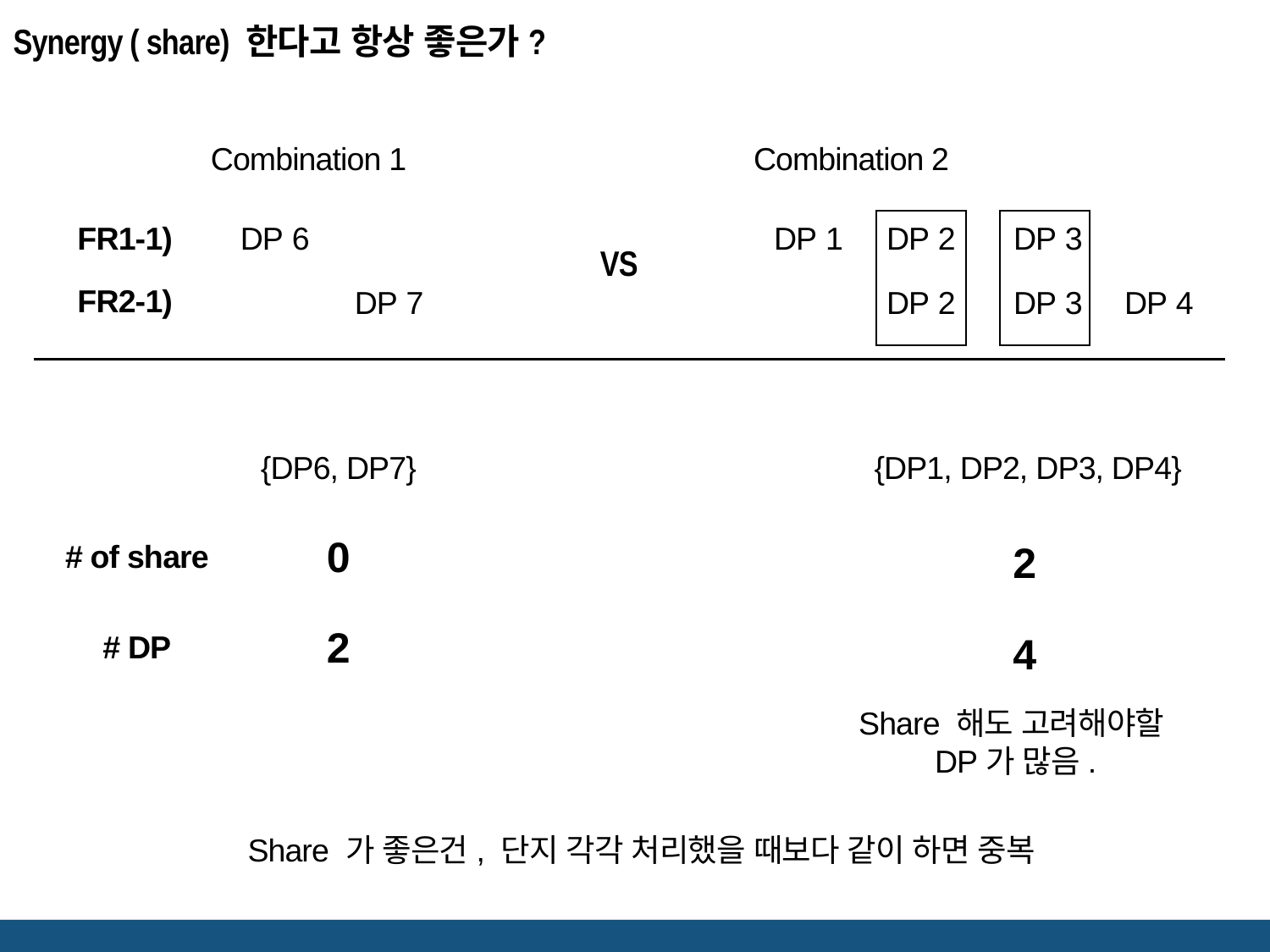

Synergy ( share) 한다고 항상 좋은가?
Combination 1
Combination 2

FR1-1)
DP 6
DP 1
DP 2
DP 3
VS
FR2-1)
DP 7
DP 2
DP 3
DP 4
{DP6, DP7}
{DP1, DP2, DP3, DP4}
0
# of share
2
2
4
# DP
Share 해도 고려해야할
DP가 많음.
Share 가 좋은건, 단지 각각 처리했을 때보다 같이 하면 중복